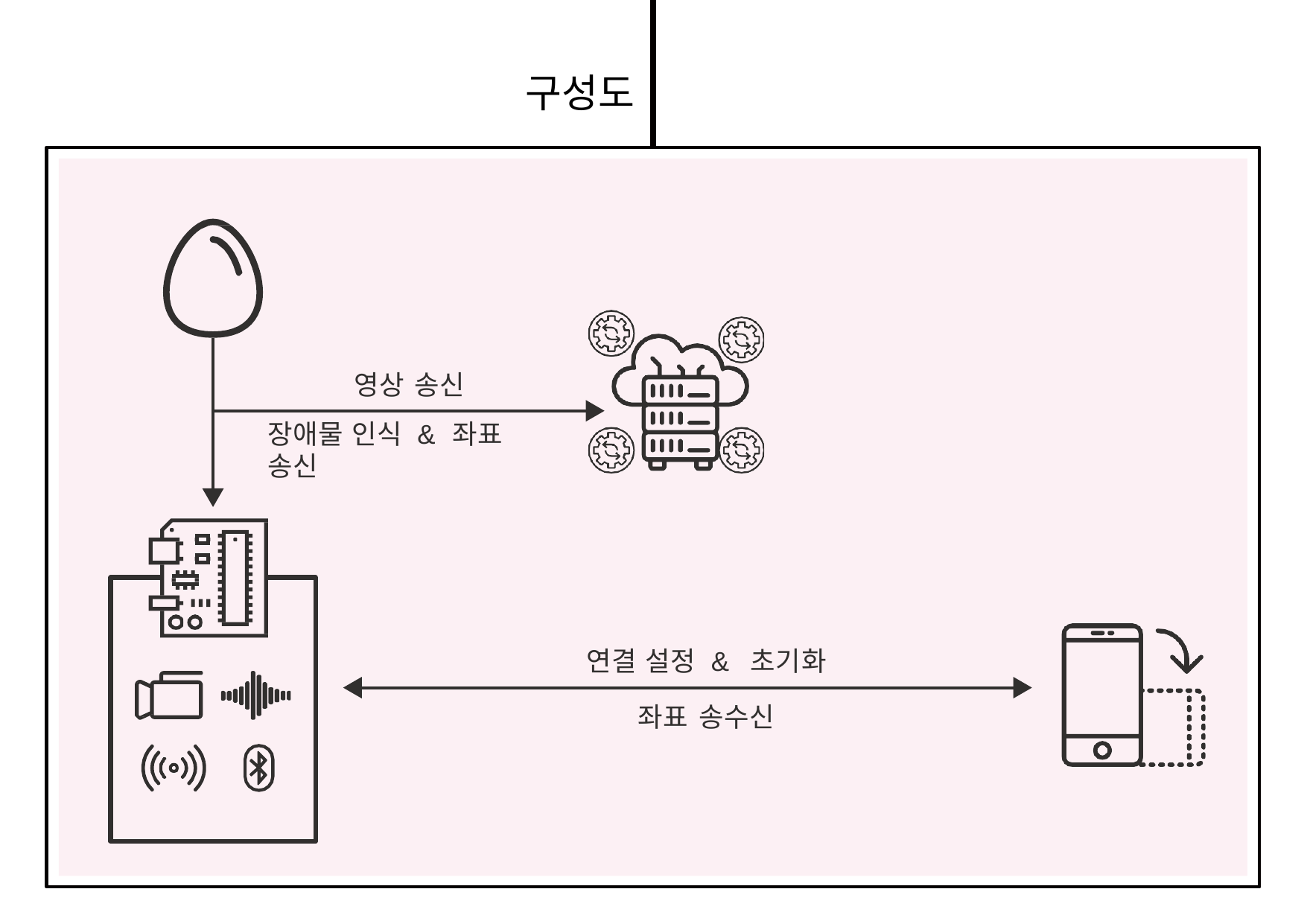

구성도

영상 송신

장애물 인식 & 좌표 송신

연결 설정 & 초기화
좌표 송수신